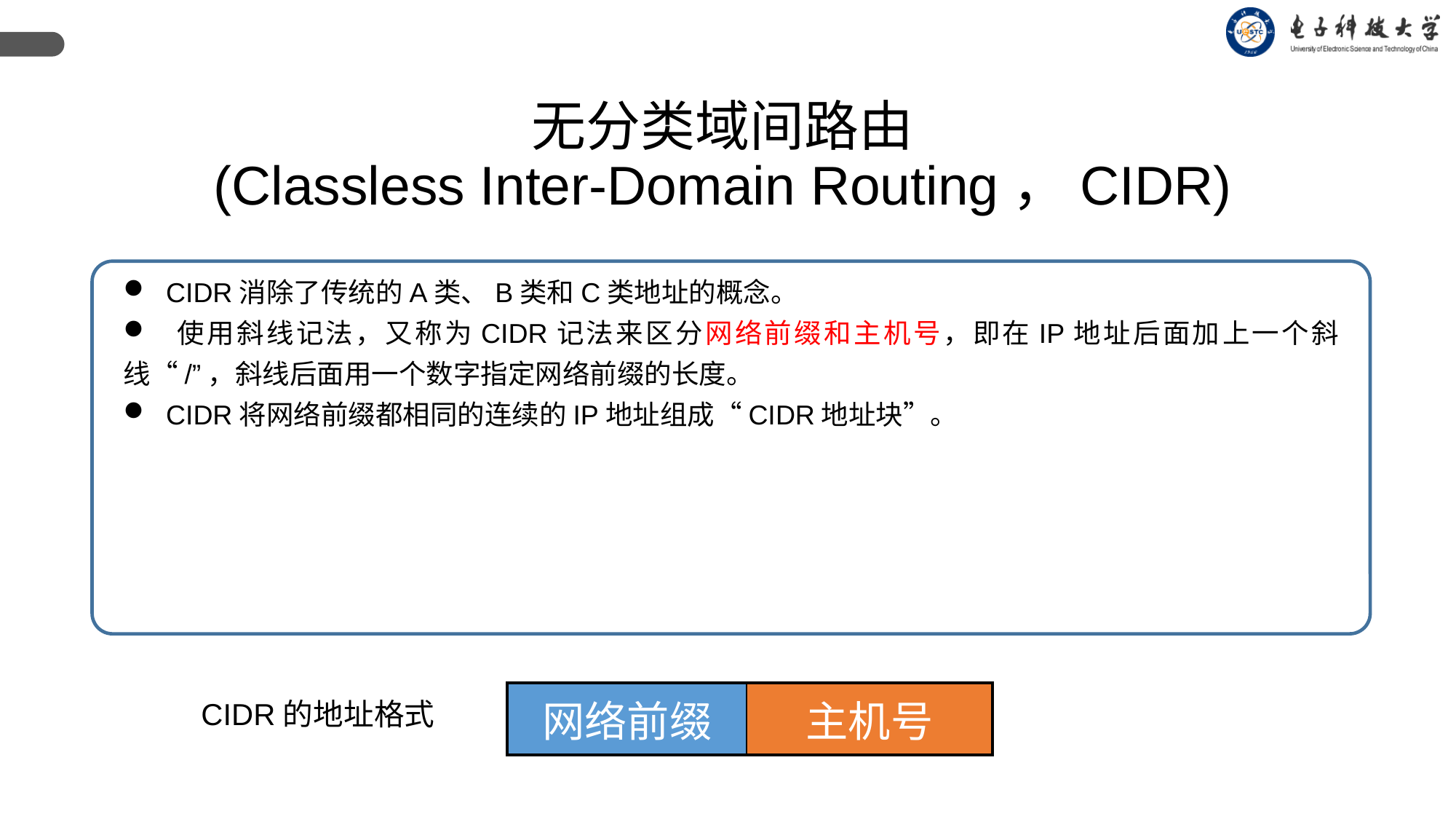

无分类域间路由
(Classless Inter-Domain Routing，CIDR)

  CIDR消除了传统的A类、B类和C类地址的概念。
  使用斜线记法，又称为CIDR记法来区分网络前缀和主机号，即在IP地址后面加上一个斜线“/”，斜线后面用一个数字指定网络前缀的长度。
  CIDR将网络前缀都相同的连续的IP地址组成“CIDR地址块”。
| 网络前缀 | 主机号 |
| --- | --- |
CIDR的地址格式